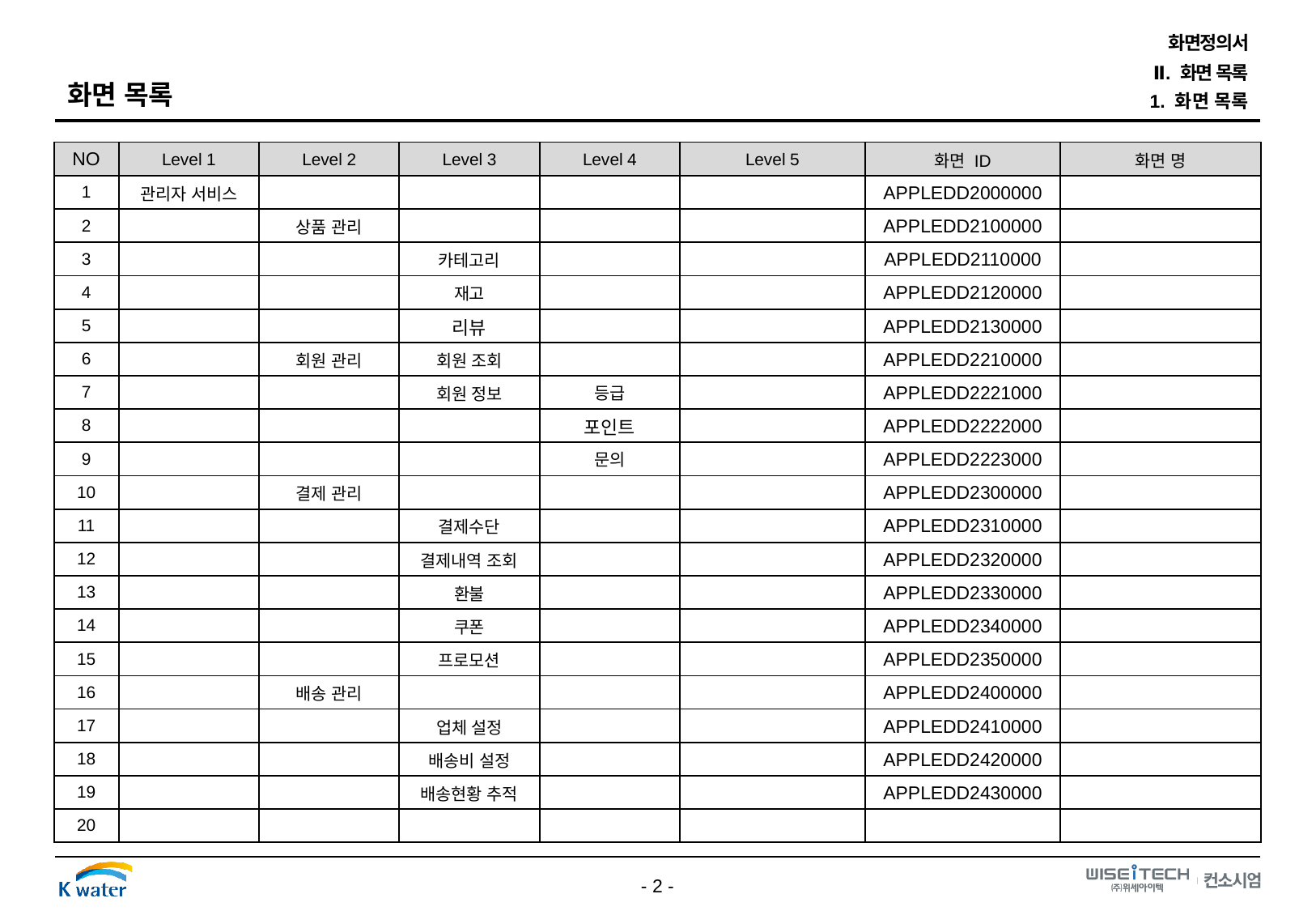

화면정의서
Ⅱ. 화면 목록
화면 목록
1. 화면 목록
| NO | Level 1 | Level 2 | Level 3 | Level 4 | Level 5 | 화면 ID | 화면 명 |
| --- | --- | --- | --- | --- | --- | --- | --- |
| 1 | 관리자 서비스 |  |  |  |  | APPLEDD2000000 |  |
| 2 |  | 상품 관리 |  |  |  | APPLEDD2100000 |  |
| 3 |  |  | 카테고리 |  |  | APPLEDD2110000 |  |
| 4 |  |  | 재고 |  |  | APPLEDD2120000 |  |
| 5 |  |  | 리뷰 |  |  | APPLEDD2130000 |  |
| 6 |  | 회원 관리 | 회원 조회 |  |  | APPLEDD2210000 |  |
| 7 |  |  | 회원 정보 | 등급 |  | APPLEDD2221000 |  |
| 8 |  |  |  | 포인트 |  | APPLEDD2222000 |  |
| 9 |  |  |  | 문의 |  | APPLEDD2223000 |  |
| 10 |  | 결제 관리 |  |  |  | APPLEDD2300000 |  |
| 11 |  |  | 결제수단 |  |  | APPLEDD2310000 |  |
| 12 |  |  | 결제내역 조회 |  |  | APPLEDD2320000 |  |
| 13 |  |  | 환불 |  |  | APPLEDD2330000 |  |
| 14 |  |  | 쿠폰 |  |  | APPLEDD2340000 |  |
| 15 |  |  | 프로모션 |  |  | APPLEDD2350000 |  |
| 16 |  | 배송 관리 |  |  |  | APPLEDD2400000 |  |
| 17 |  |  | 업체 설정 |  |  | APPLEDD2410000 |  |
| 18 |  |  | 배송비 설정 |  |  | APPLEDD2420000 |  |
| 19 |  |  | 배송현황 추적 |  |  | APPLEDD2430000 |  |
| 20 |  |  |  |  |  |  |  |